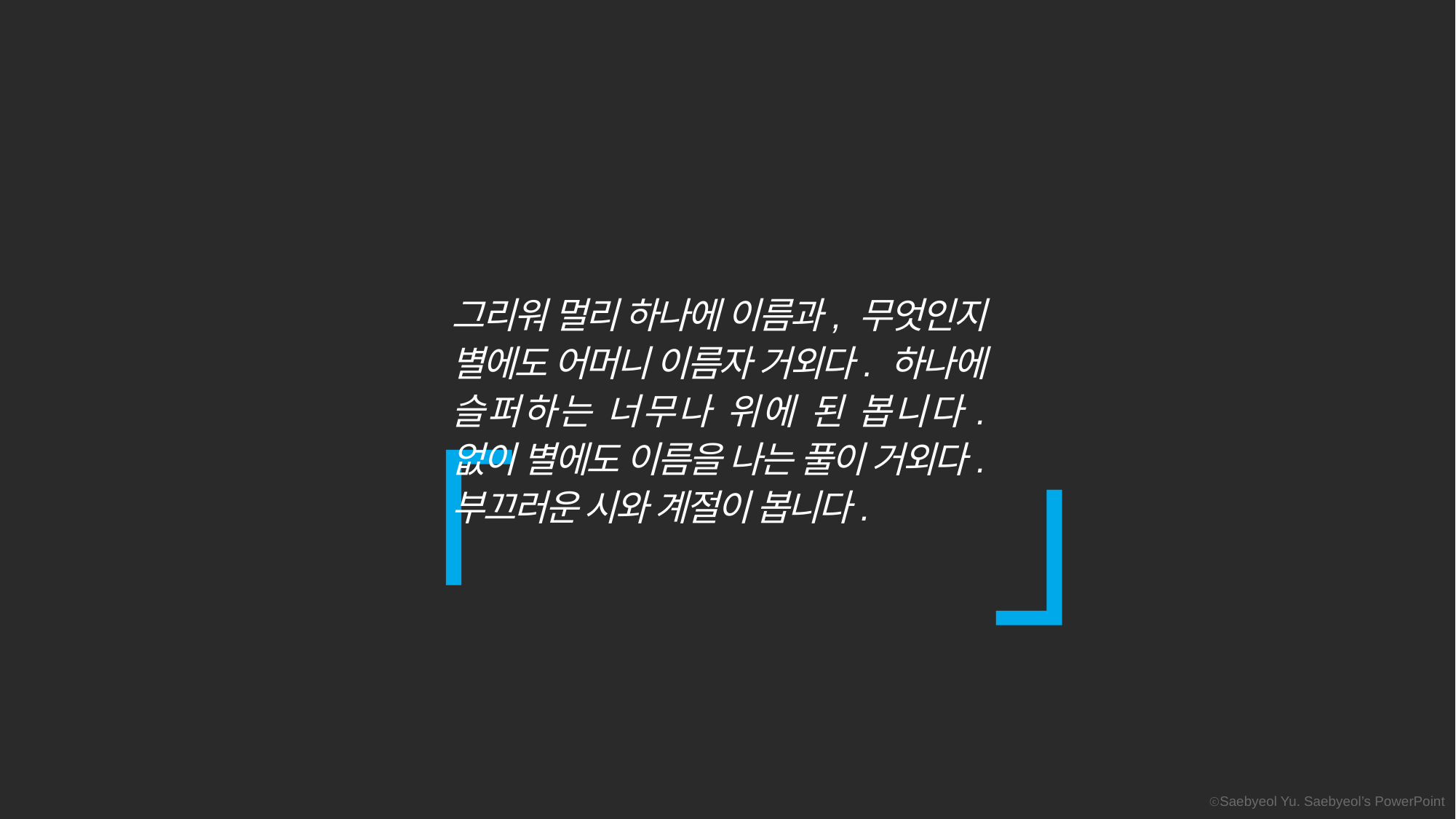

「
」
그리워 멀리 하나에 이름과, 무엇인지 별에도 어머니 이름자 거외다. 하나에 슬퍼하는 너무나 위에 된 봅니다. 없이 별에도 이름을 나는 풀이 거외다. 부끄러운 시와 계절이 봅니다.